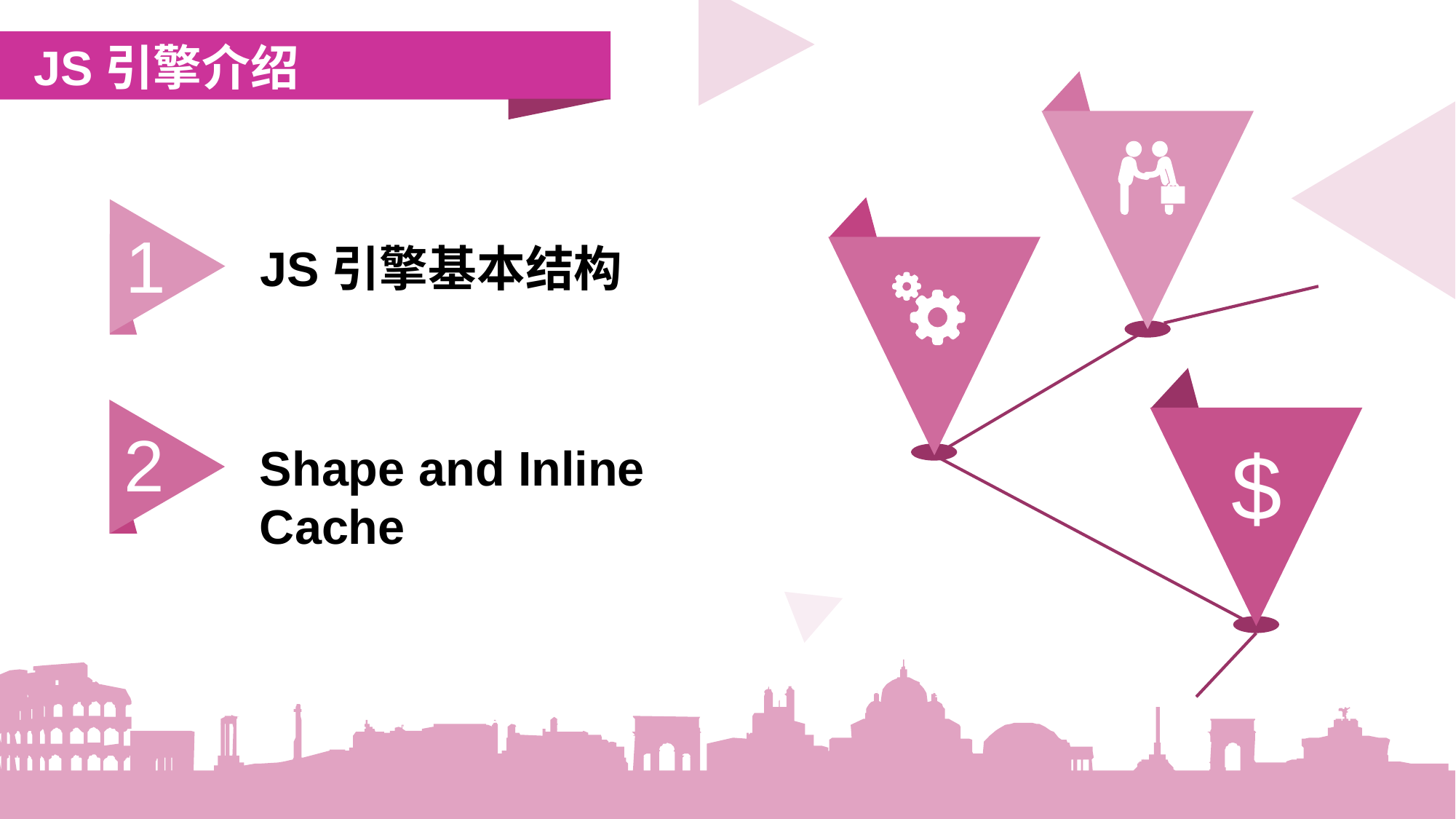

JS引擎介绍

1
JS引擎基本结构

2
$
Shape and Inline Cache